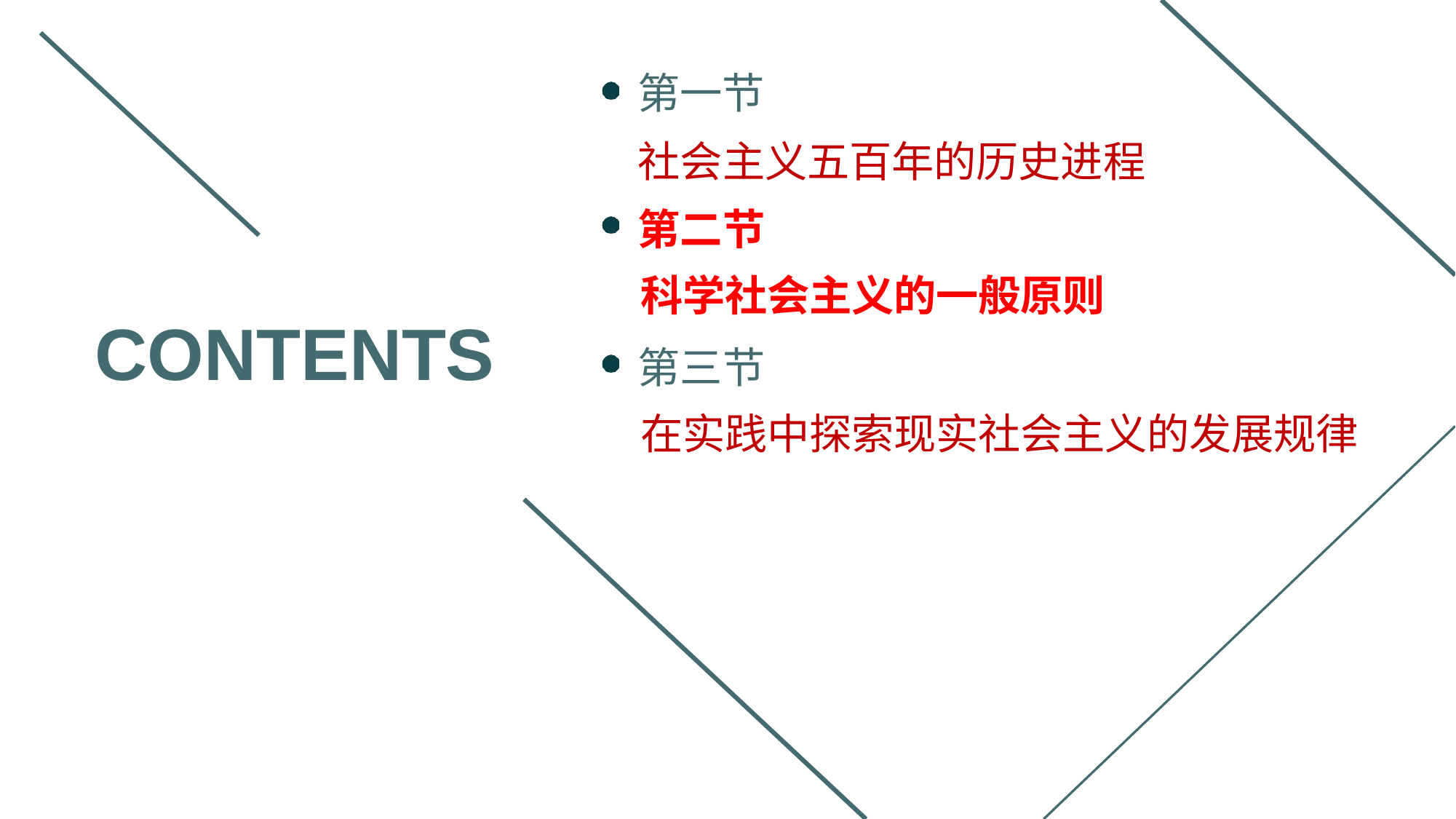

第一节
社会主义五百年的历史进程
第二节
科学社会主义的一般原则
第三节
在实践中探索现实社会主义的发展规律

CONTENTS